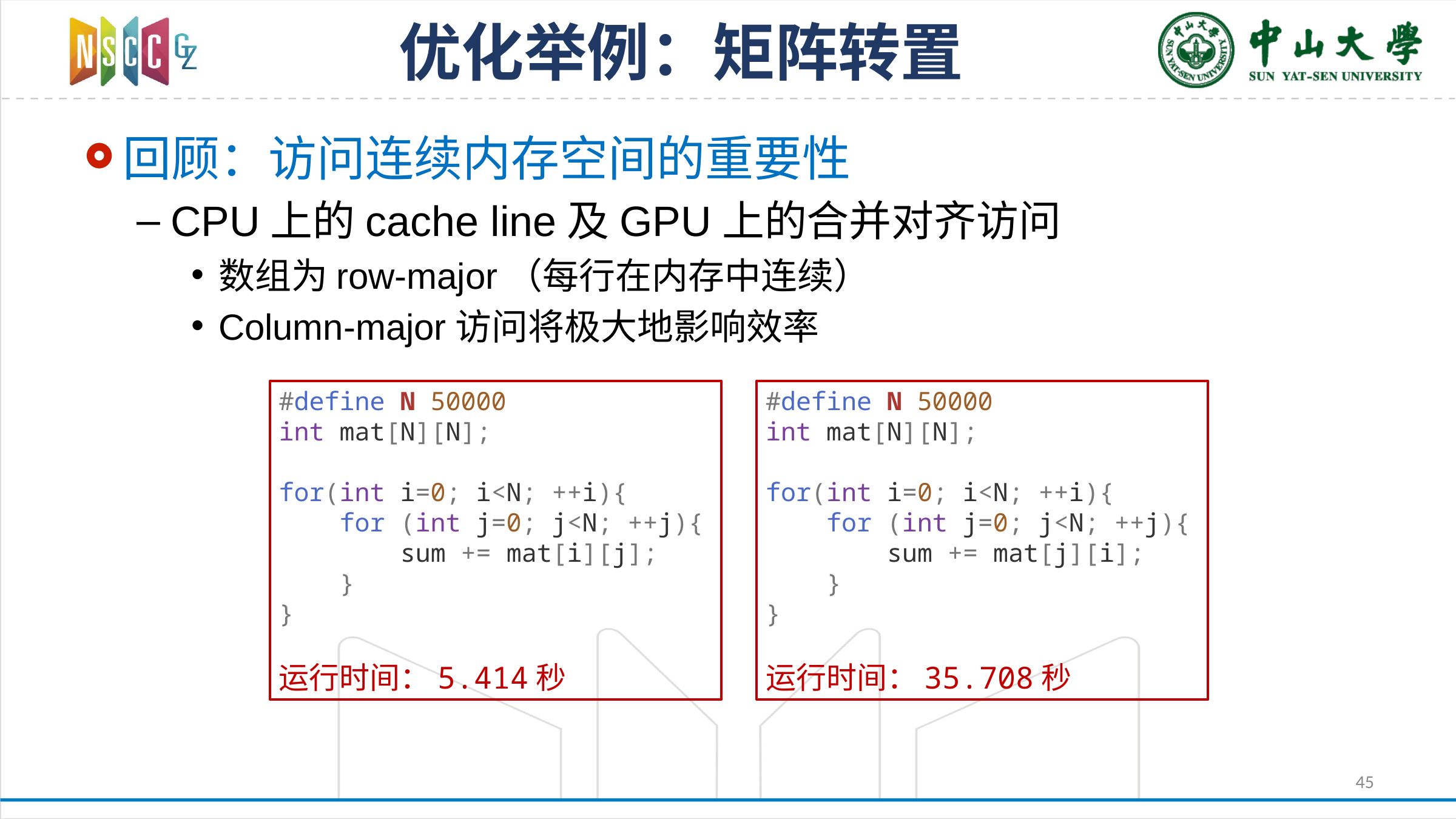

# 优化举例：矩阵转置
回顾：访问连续内存空间的重要性
CPU上的cache line及GPU上的合并对齐访问
数组为row-major（每行在内存中连续）
Column-major访问将极大地影响效率
#define N 50000
int mat[N][N];

for(int i=0; i<N; ++i){
    for (int j=0; j<N; ++j){
        sum += mat[i][j];
    }
}

运行时间：5.414秒
#define N 50000
int mat[N][N];

for(int i=0; i<N; ++i){
    for (int j=0; j<N; ++j){
        sum += mat[j][i];
    }
}

运行时间：35.708秒
45